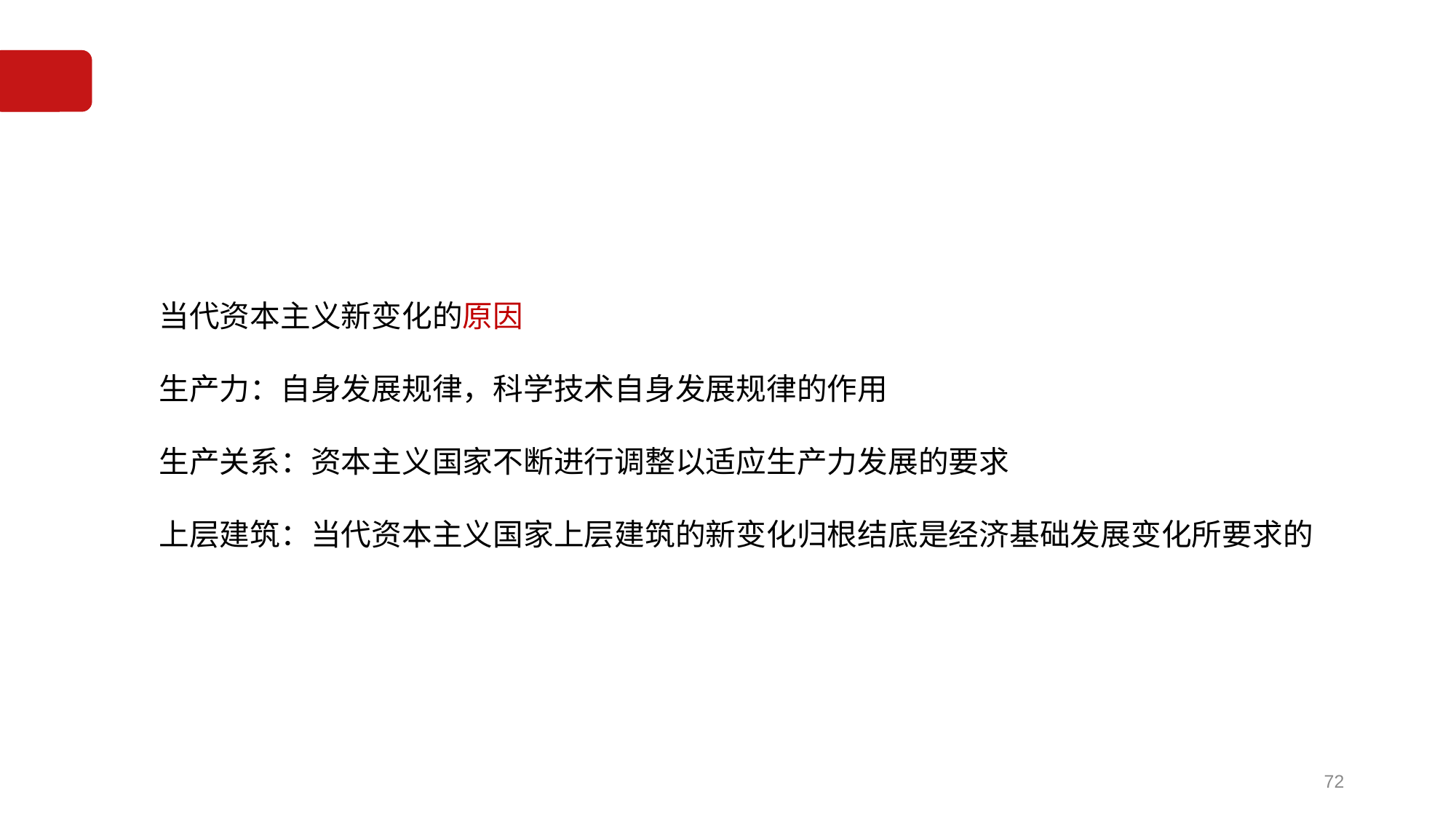

当代资本主义新变化的原因
生产力：自身发展规律，科学技术自身发展规律的作用
生产关系：资本主义国家不断进行调整以适应生产力发展的要求
上层建筑：当代资本主义国家上层建筑的新变化归根结底是经济基础发展变化所要求的
72